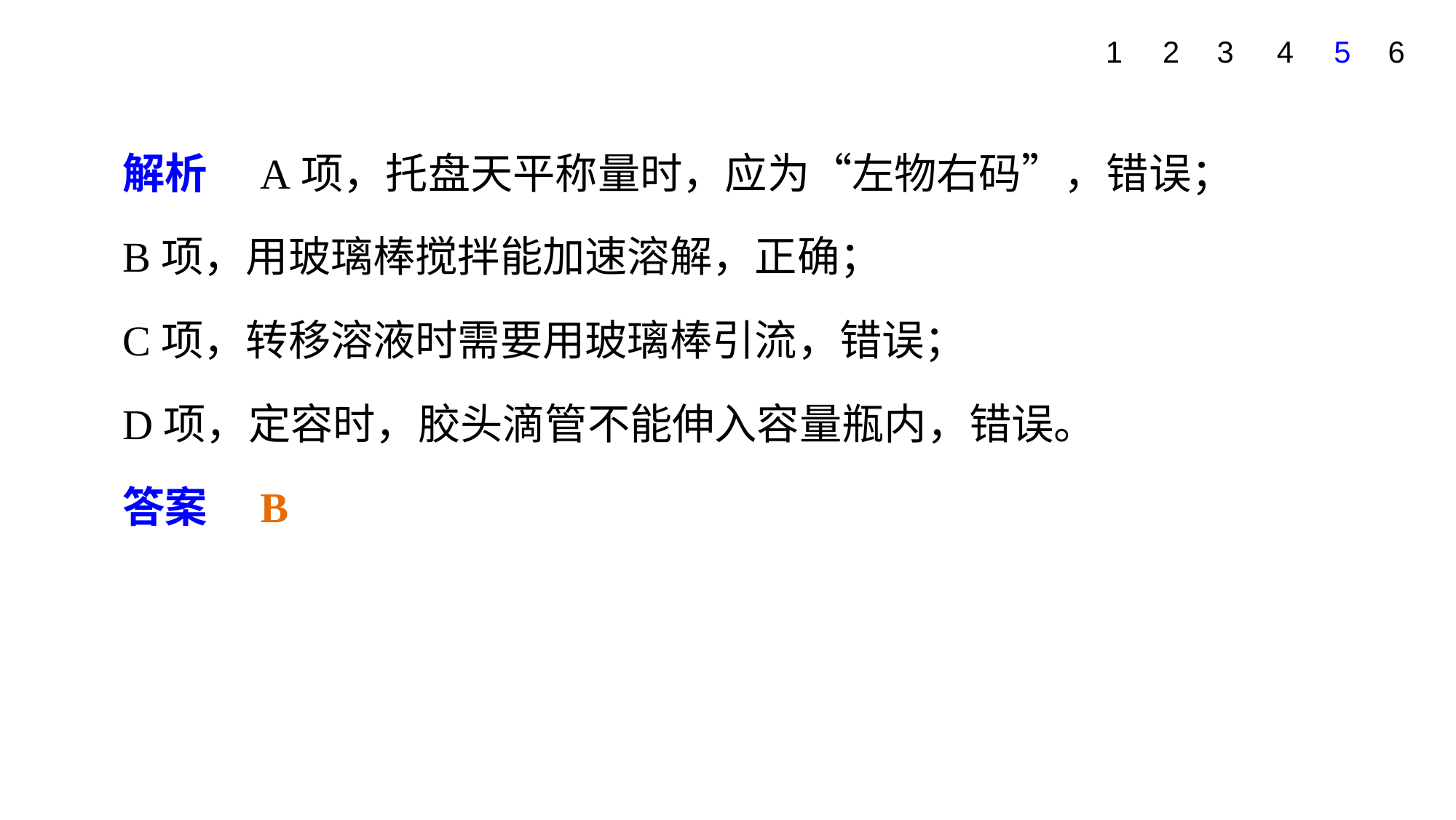

1
2
3
4
5
6
解析　A项，托盘天平称量时，应为“左物右码”，错误；
B项，用玻璃棒搅拌能加速溶解，正确；
C项，转移溶液时需要用玻璃棒引流，错误；
D项，定容时，胶头滴管不能伸入容量瓶内，错误。
答案　B